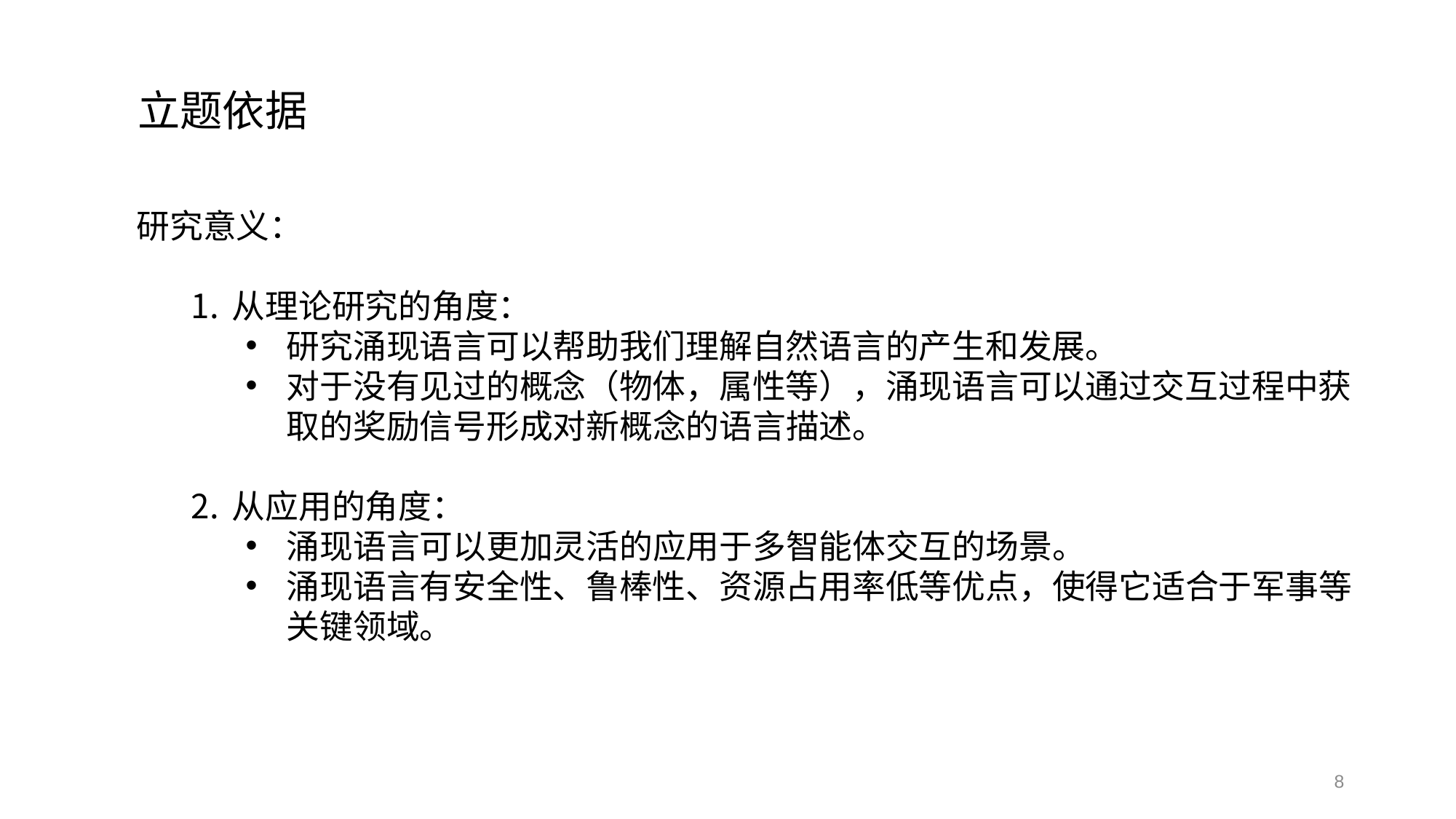

立题依据

研究意义：

从理论研究的角度：
研究涌现语言可以帮助我们理解自然语言的产生和发展。
对于没有见过的概念（物体，属性等），涌现语言可以通过交互过程中获取的奖励信号形成对新概念的语言描述。

从应用的角度：
涌现语言可以更加灵活的应用于多智能体交互的场景。
涌现语言有安全性、鲁棒性、资源占用率低等优点，使得它适合于军事等关键领域。

8